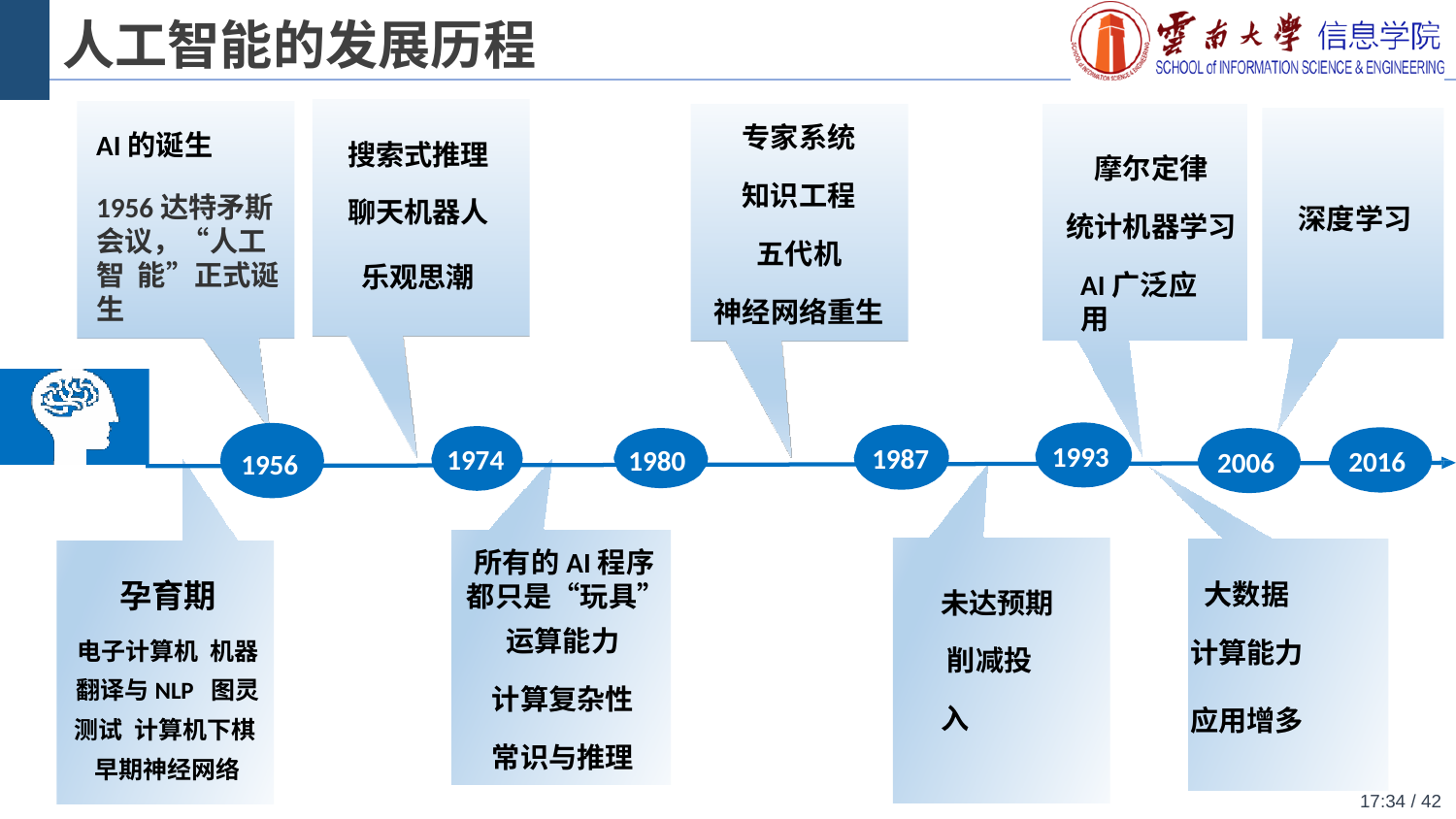

# 人工智能的发展历程

专家系统
AI的诞生
1956达特矛斯  会议，“人工智  能”正式诞生
搜索式推理
聊天机器人
摩尔定律
知识工程
深度学习
统计机器学习
五代机
乐观思潮
AI广泛应用
神经网络重生

1993
1987
1974
1980
2016
2006
1956

所有的AI程序  都只是“玩具”
未达预期  削减投入
孕育期
电子计算机  机器翻译与NLP  图灵测试  计算机下棋  早期神经网络
大数据
运算能力
计算能力
计算复杂性
应用增多
常识与推理